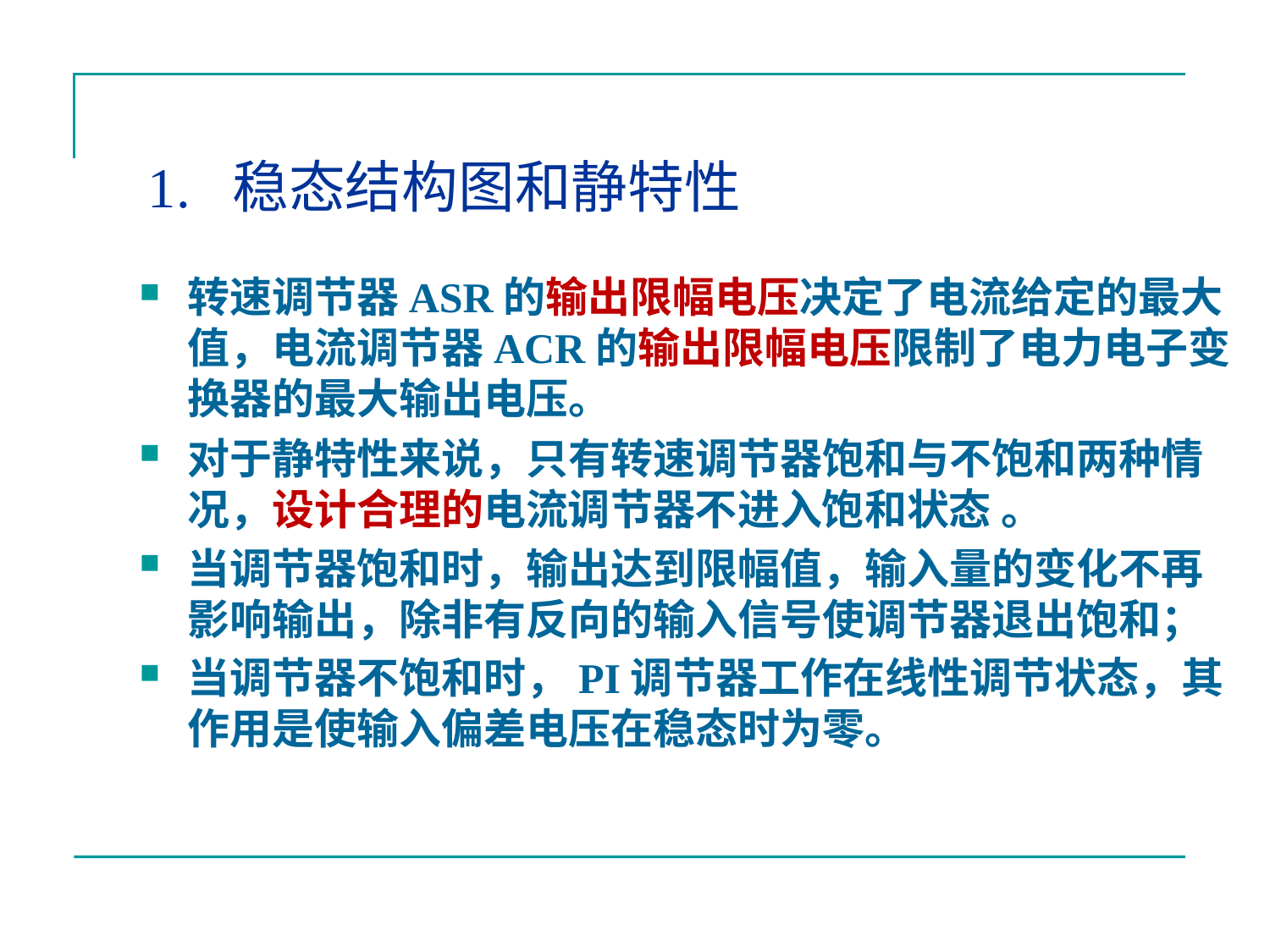

# 1.  稳态结构图和静特性
转速调节器ASR的输出限幅电压决定了电流给定的最大值，电流调节器ACR的输出限幅电压限制了电力电子变换器的最大输出电压。
对于静特性来说，只有转速调节器饱和与不饱和两种情况，设计合理的电流调节器不进入饱和状态 。
当调节器饱和时，输出达到限幅值，输入量的变化不再影响输出，除非有反向的输入信号使调节器退出饱和；
当调节器不饱和时，PI调节器工作在线性调节状态，其作用是使输入偏差电压在稳态时为零。